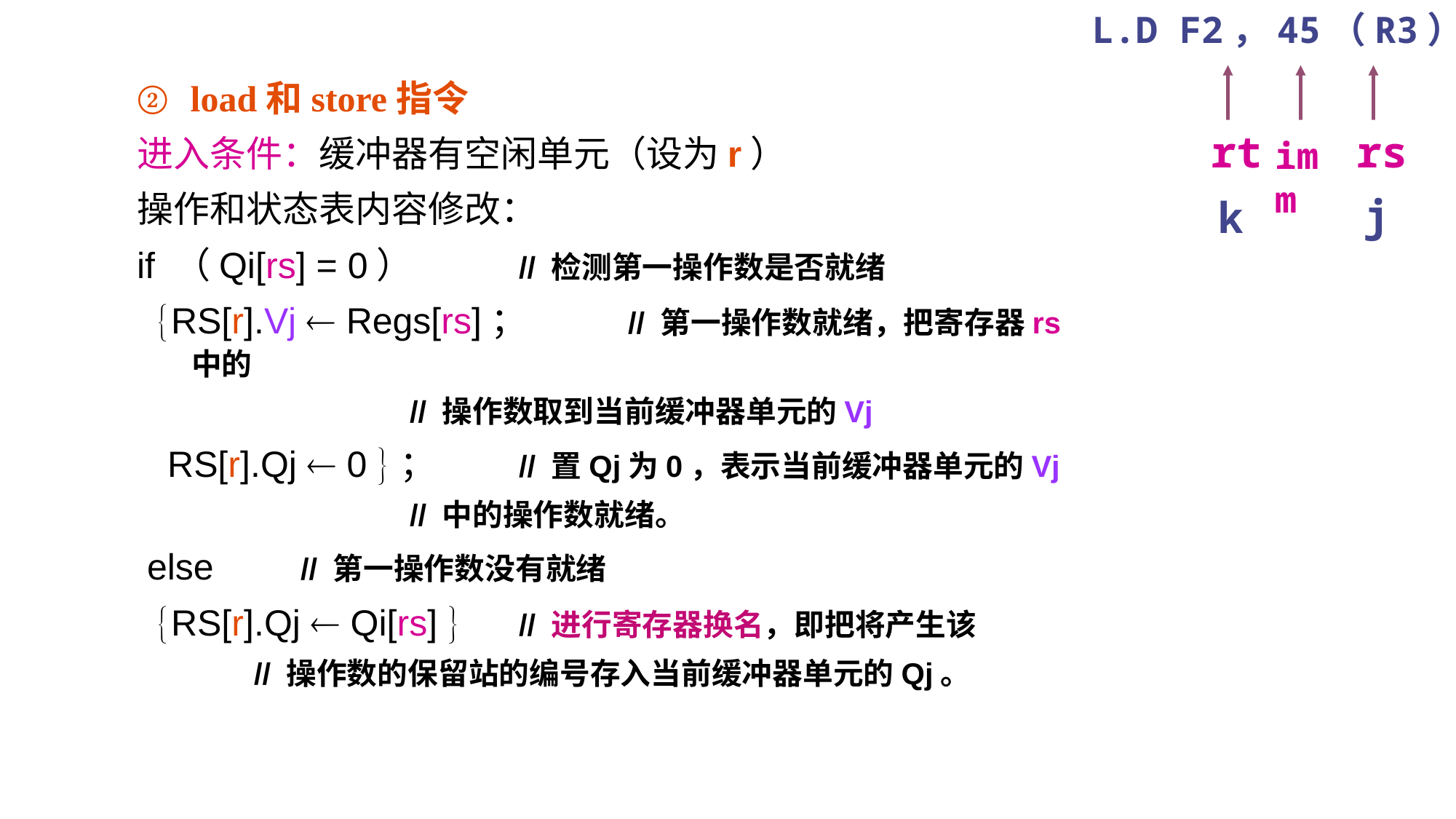

L.D F2，45（R3）
② load和store指令
进入条件：缓冲器有空闲单元（设为r）
操作和状态表内容修改：
if （Qi[rs] = 0）	// 检测第一操作数是否就绪
  {RS[r].Vj ← Regs[rs]；	// 第一操作数就绪，把寄存器rs中的
                         	// 操作数取到当前缓冲器单元的Vj
   RS[r].Qj ← 0 }；	// 置Qj为0，表示当前缓冲器单元的Vj
                         	// 中的操作数就绪。
 else	// 第一操作数没有就绪
  {RS[r].Qj ← Qi[rs] }	// 进行寄存器换名，即把将产生该
              // 操作数的保留站的编号存入当前缓冲器单元的Qj。

rt
rs
imm
j
k